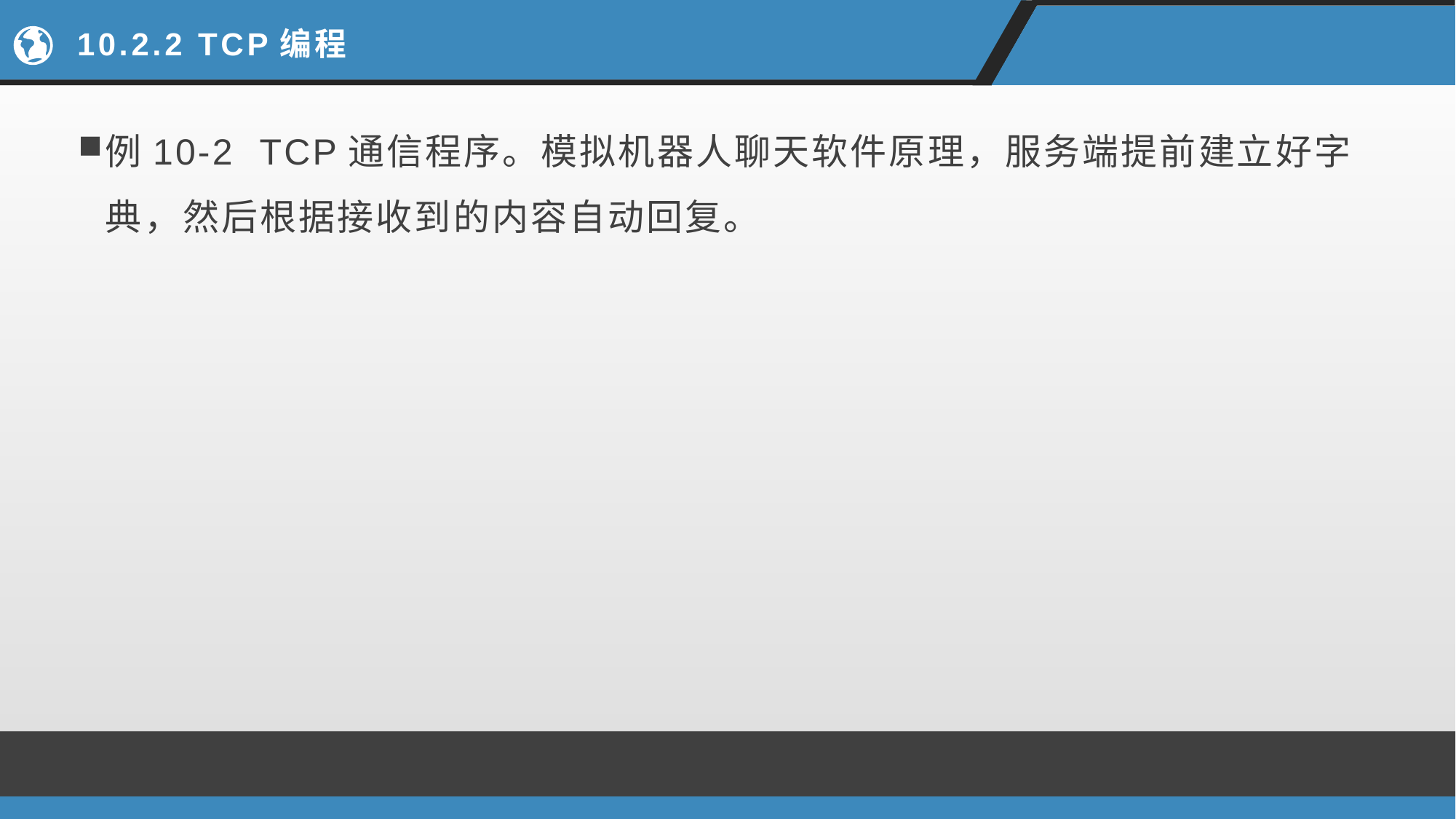

# 10.2.2 TCP编程

例10-2  TCP通信程序。模拟机器人聊天软件原理，服务端提前建立好字典，然后根据接收到的内容自动回复。